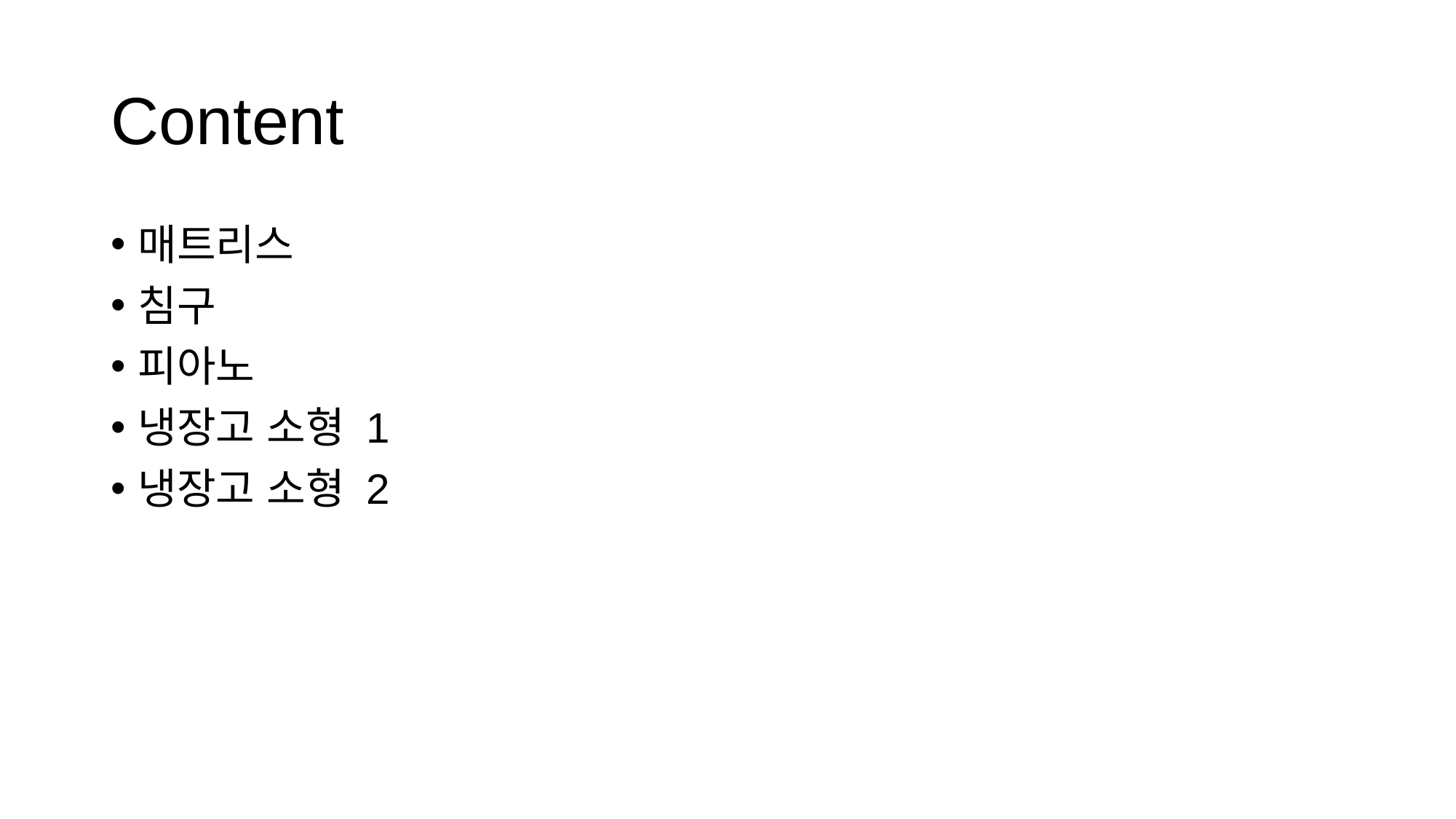

# Content
매트리스
침구
피아노
냉장고 소형 1
냉장고 소형 2